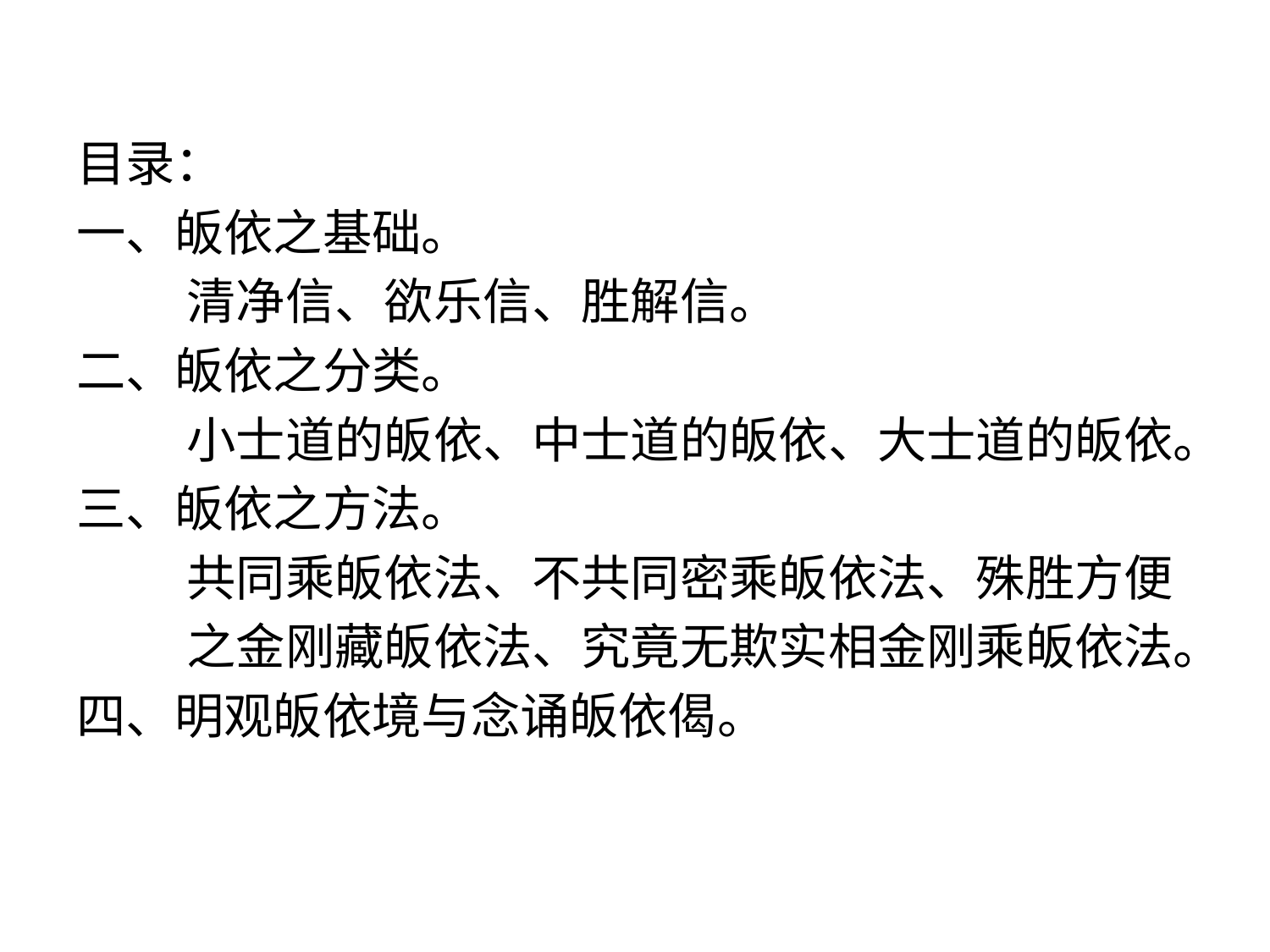

#
目录：
一、皈依之基础。
         清净信、欲乐信、胜解信。
二、皈依之分类。
         小士道的皈依、中士道的皈依、大士道的皈依。
三、皈依之方法。
         共同乘皈依法、不共同密乘皈依法、殊胜方便
         之金刚藏皈依法、究竟无欺实相金刚乘皈依法。
四、明观皈依境与念诵皈依偈。